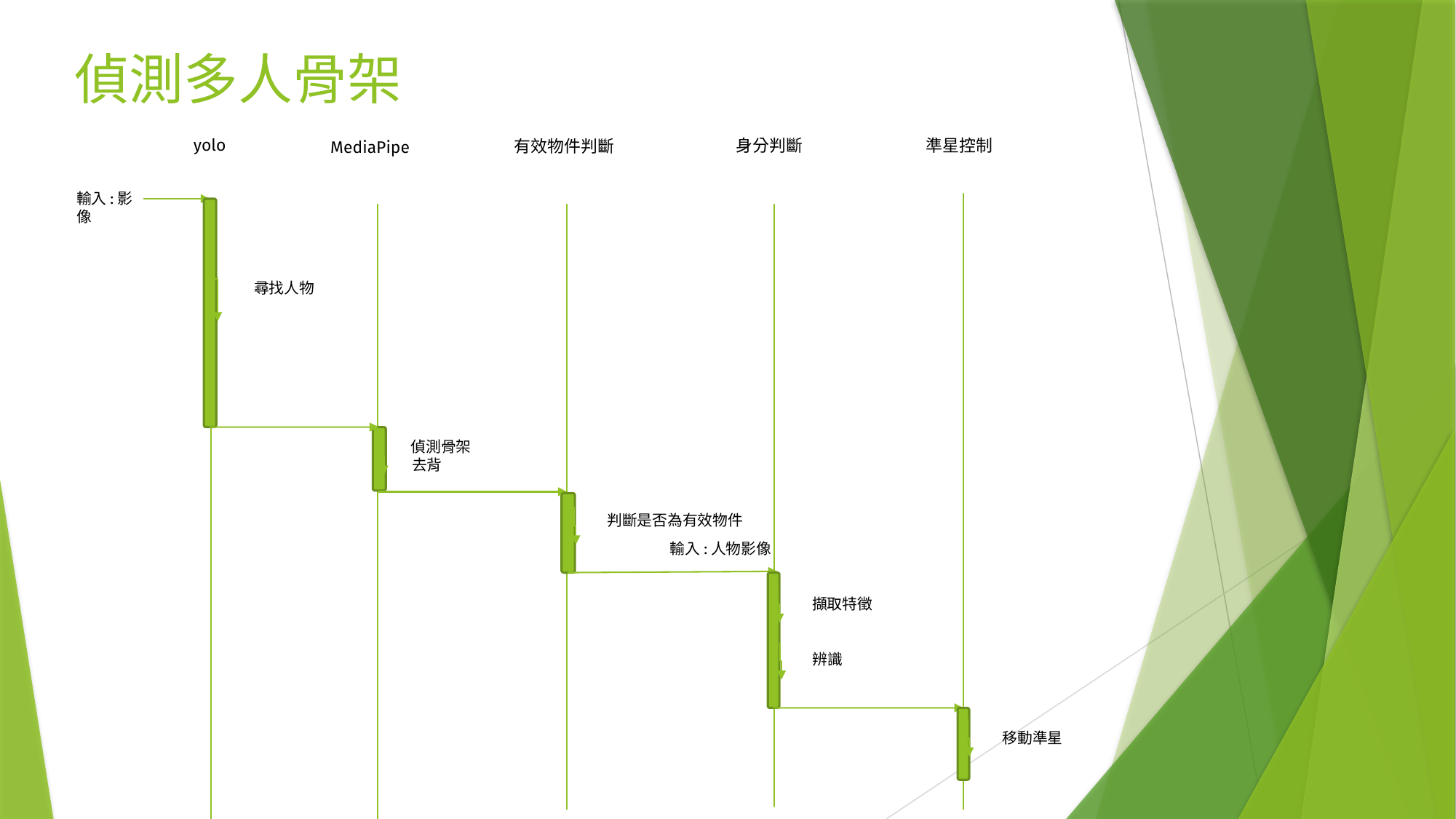

偵測多人骨架
yolo
準星控制
身分判斷
有效物件判斷
MediaPipe
輸入:影像

尋找人物

偵測骨架
去背

判斷是否為有效物件
輸入:人物影像

擷取特徵
辨識

移動準星